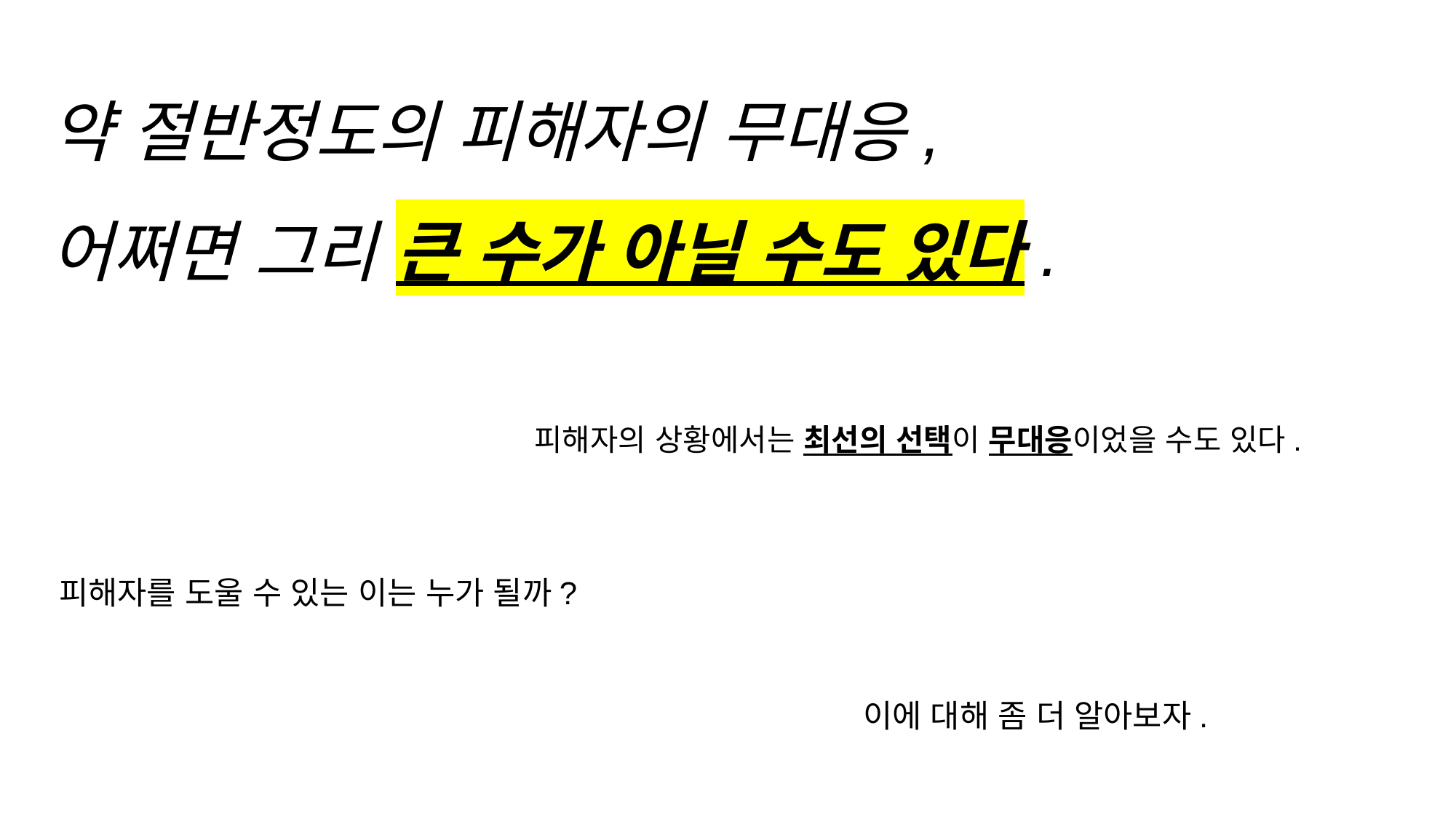

약 절반정도의 피해자의 무대응,
어쩌면 그리 큰 수가 아닐 수도 있다.
피해자의 상황에서는 최선의 선택이 무대응이었을 수도 있다.
피해자를 도울 수 있는 이는 누가 될까?
이에 대해 좀 더 알아보자.